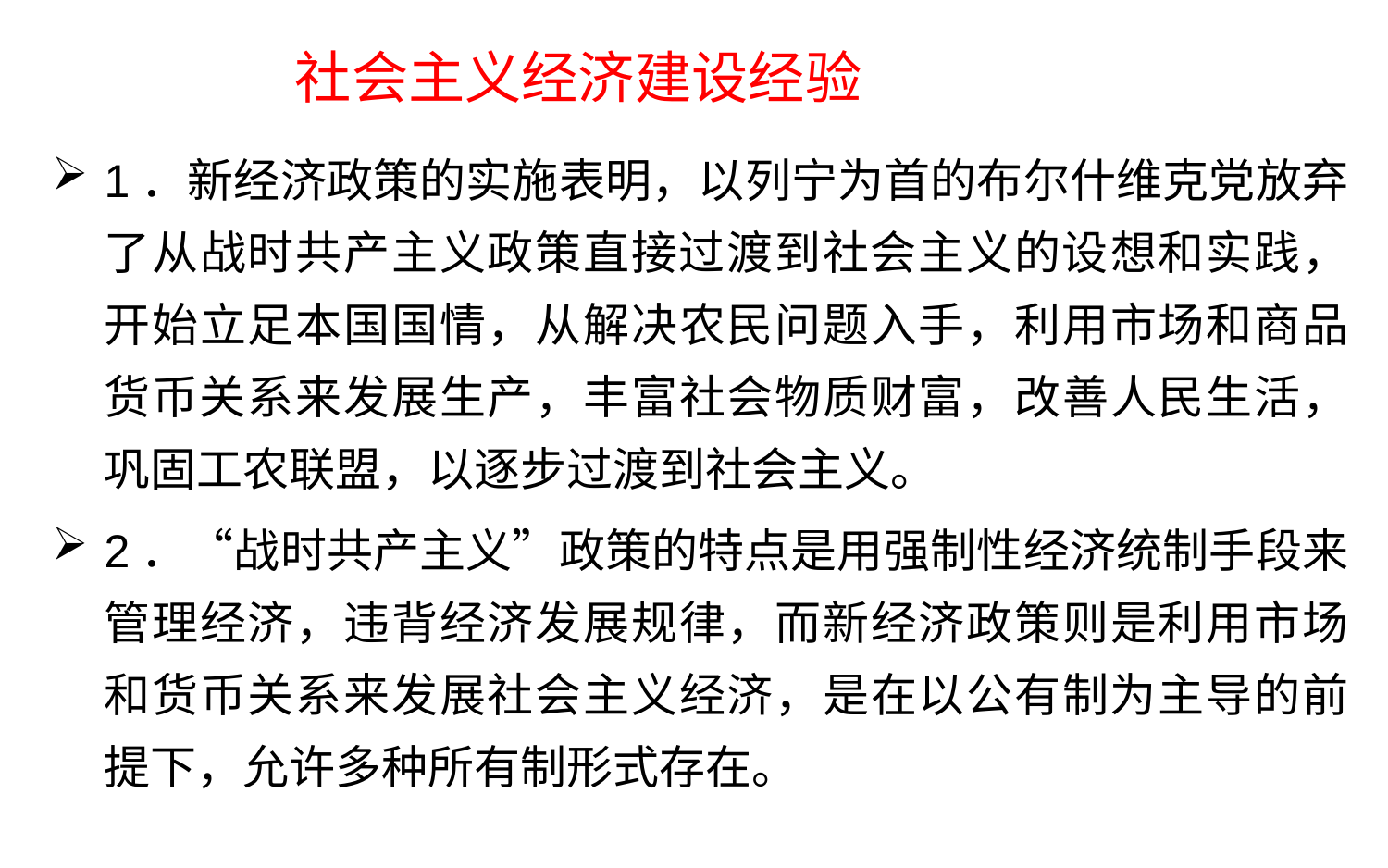

# 社会主义经济建设经验
1．新经济政策的实施表明，以列宁为首的布尔什维克党放弃了从战时共产主义政策直接过渡到社会主义的设想和实践，开始立足本国国情，从解决农民问题入手，利用市场和商品货币关系来发展生产，丰富社会物质财富，改善人民生活，巩固工农联盟，以逐步过渡到社会主义。
2．“战时共产主义”政策的特点是用强制性经济统制手段来管理经济，违背经济发展规律，而新经济政策则是利用市场和货币关系来发展社会主义经济，是在以公有制为主导的前提下，允许多种所有制形式存在。